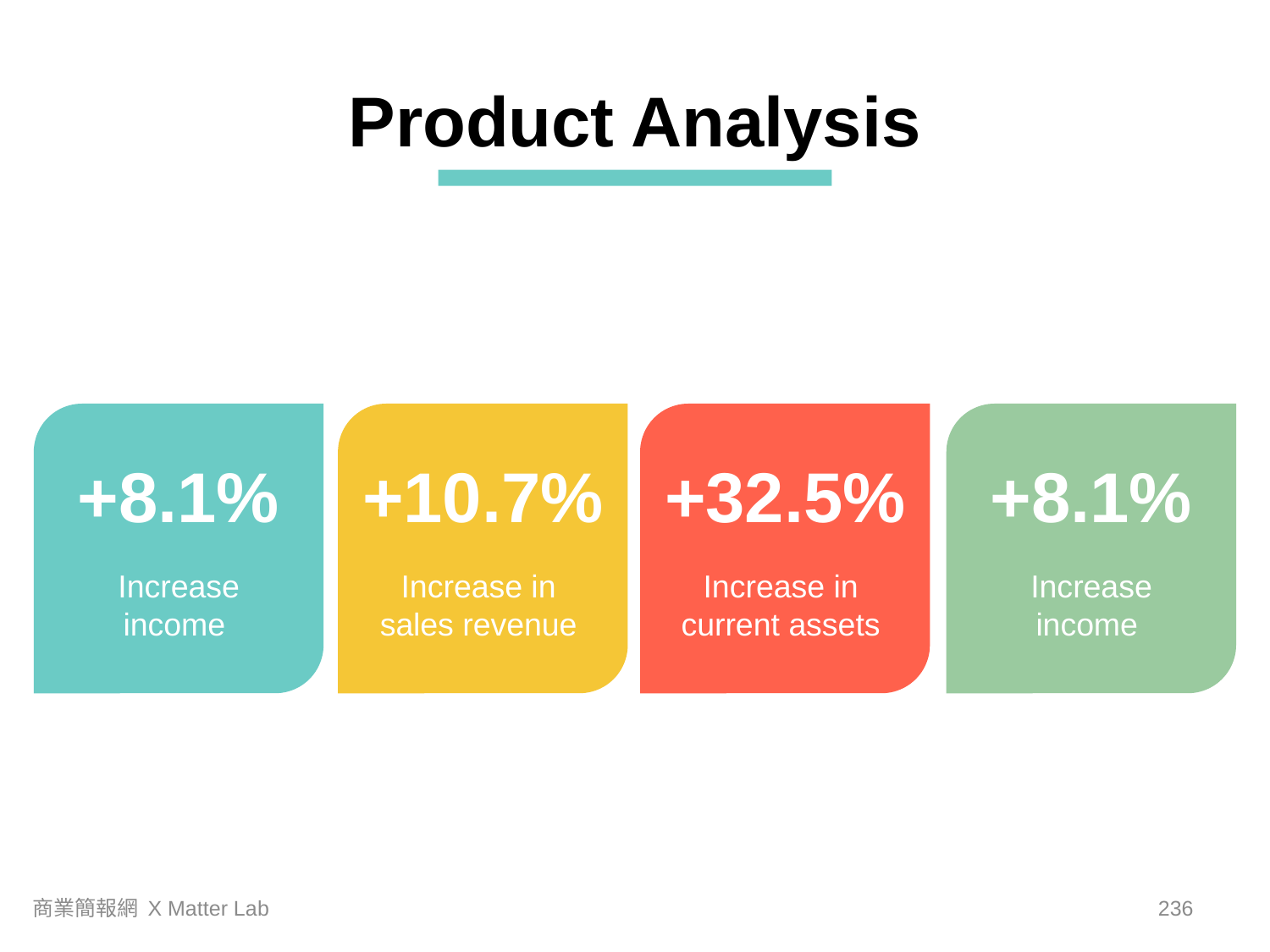

Product Analysis

+8.1%
+10.7%
+32.5%
+8.1%
Increase income
Increase in
sales revenue
Increase in current assets
Increase income
商業簡報網 X Matter Lab
236